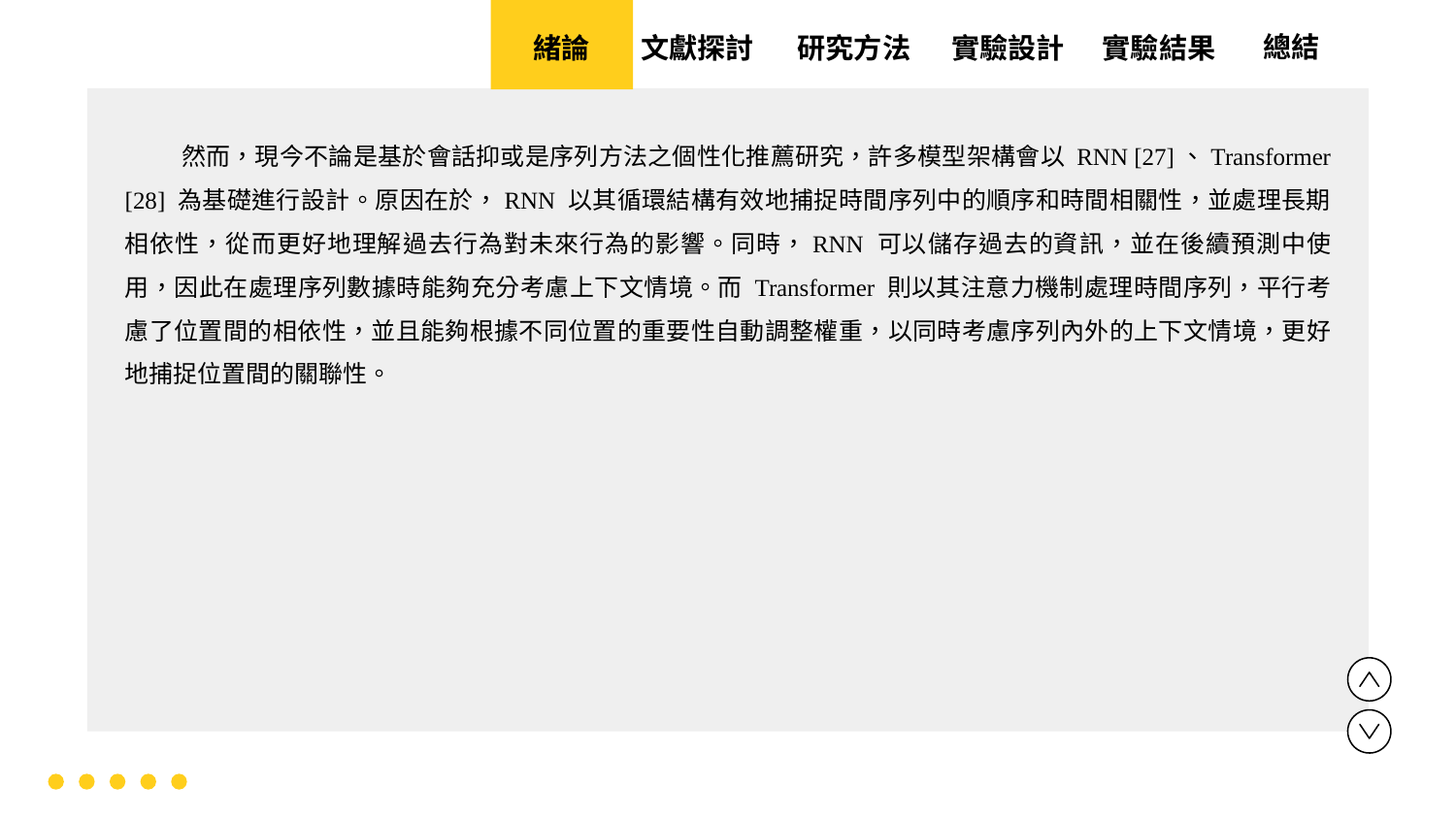

實驗設計
實驗結果
文獻探討
總結
緒論
研究方法
         然而，現今不論是基於會話抑或是序列方法之個性化推薦研究，許多模型架構會以 RNN [27]、Transformer [28] 為基礎進行設計。原因在於，RNN 以其循環結構有效地捕捉時間序列中的順序和時間相關性，並處理長期相依性，從而更好地理解過去行為對未來行為的影響。同時，RNN 可以儲存過去的資訊，並在後續預測中使用，因此在處理序列數據時能夠充分考慮上下文情境。而 Transformer 則以其注意力機制處理時間序列，平行考慮了位置間的相依性，並且能夠根據不同位置的重要性自動調整權重，以同時考慮序列內外的上下文情境，更好地捕捉位置間的關聯性。